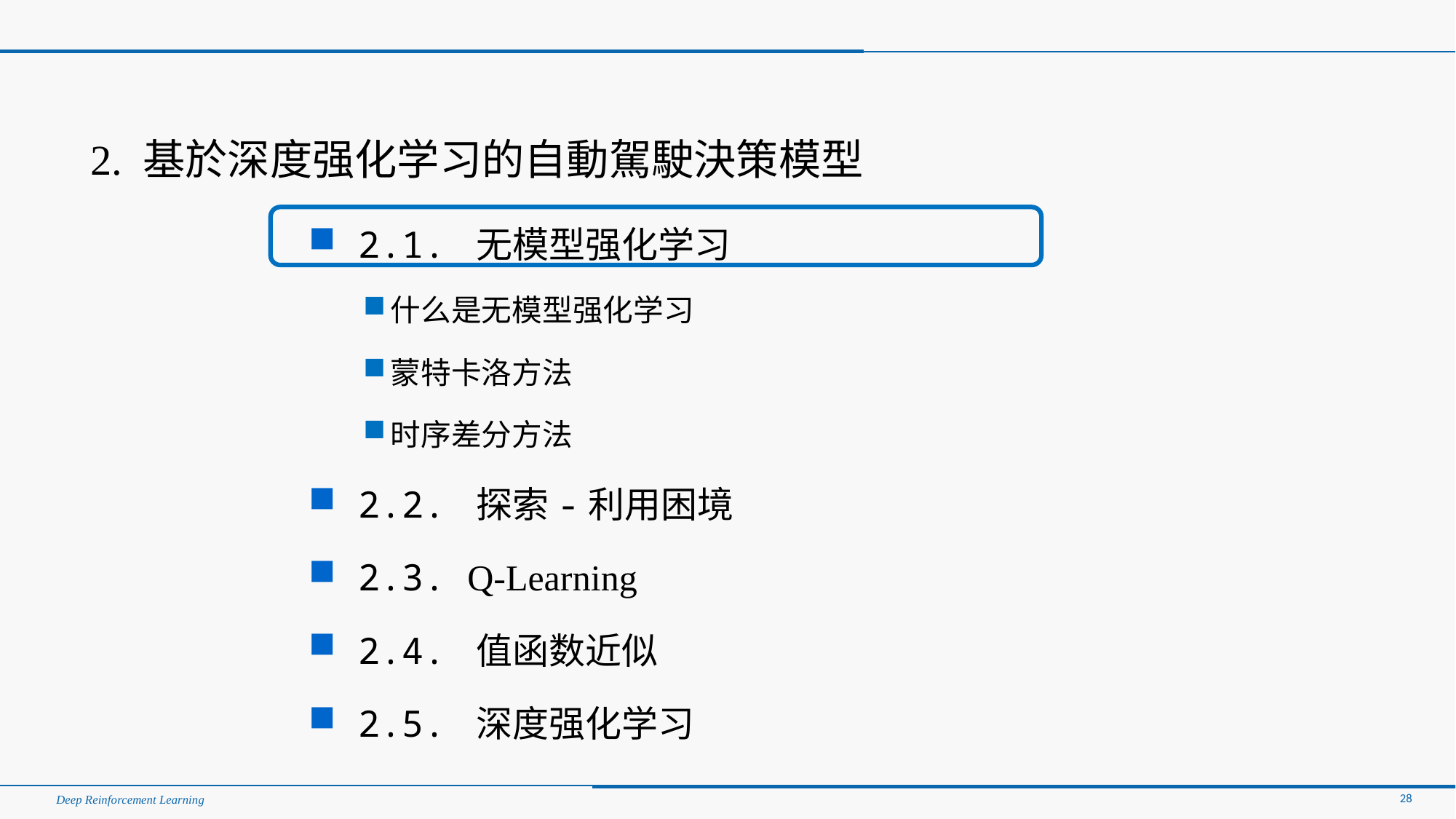

2. 基於深度强化学习的自動駕駛決策模型
 2.1. 无模型强化学习
什么是无模型强化学习
蒙特卡洛方法
时序差分方法
 2.2. 探索-利用困境
 2.3. Q-Learning
 2.4. 值函数近似
 2.5. 深度强化学习

28